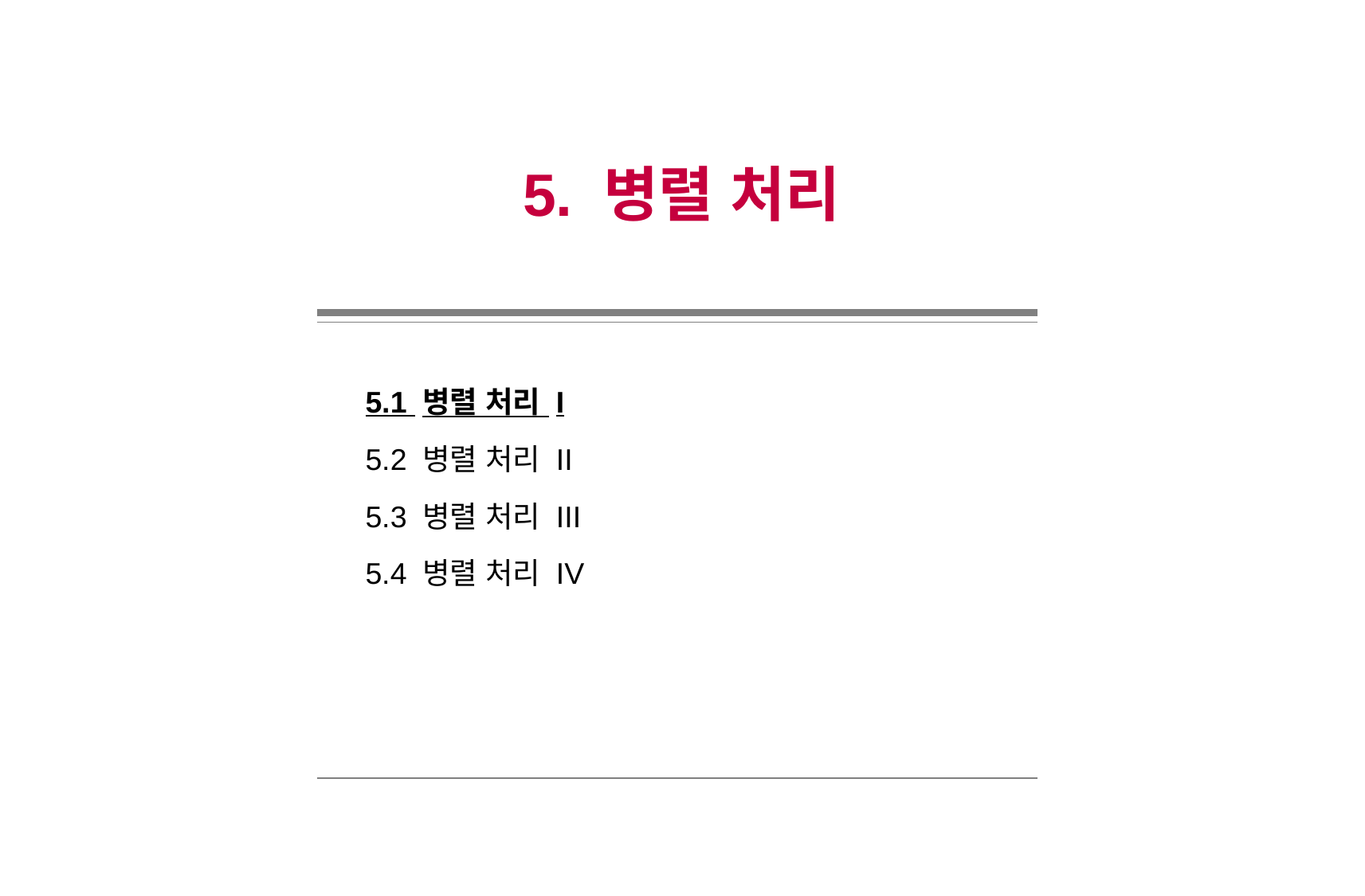

5. 병렬 처리
5.1 병렬 처리 I
5.2 병렬 처리 II
5.3 병렬 처리 III
5.4 병렬 처리 IV